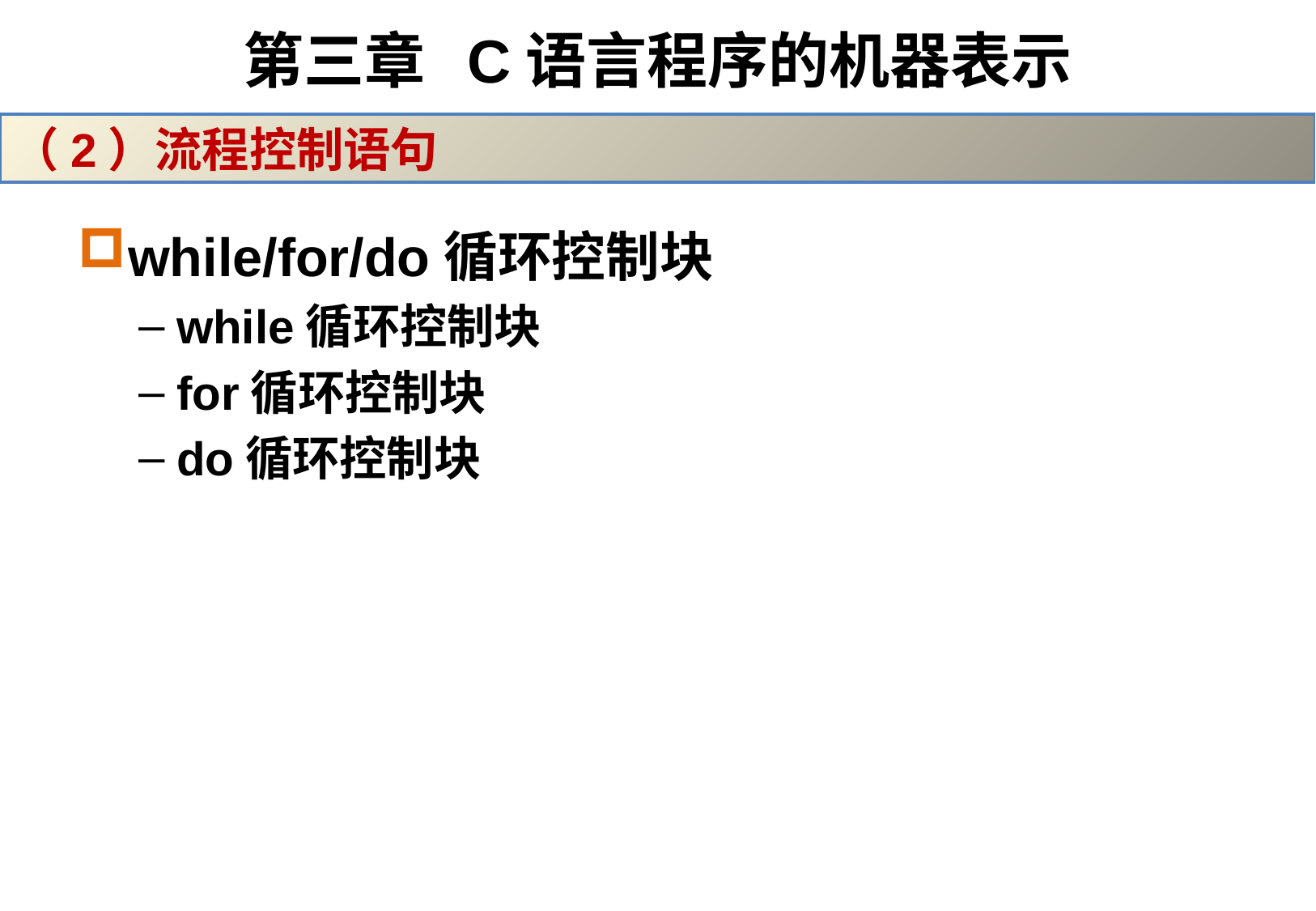

# 第三章  C语言程序的机器表示
（2）流程控制语句
while/for/do循环控制块
while循环控制块
for循环控制块
do循环控制块